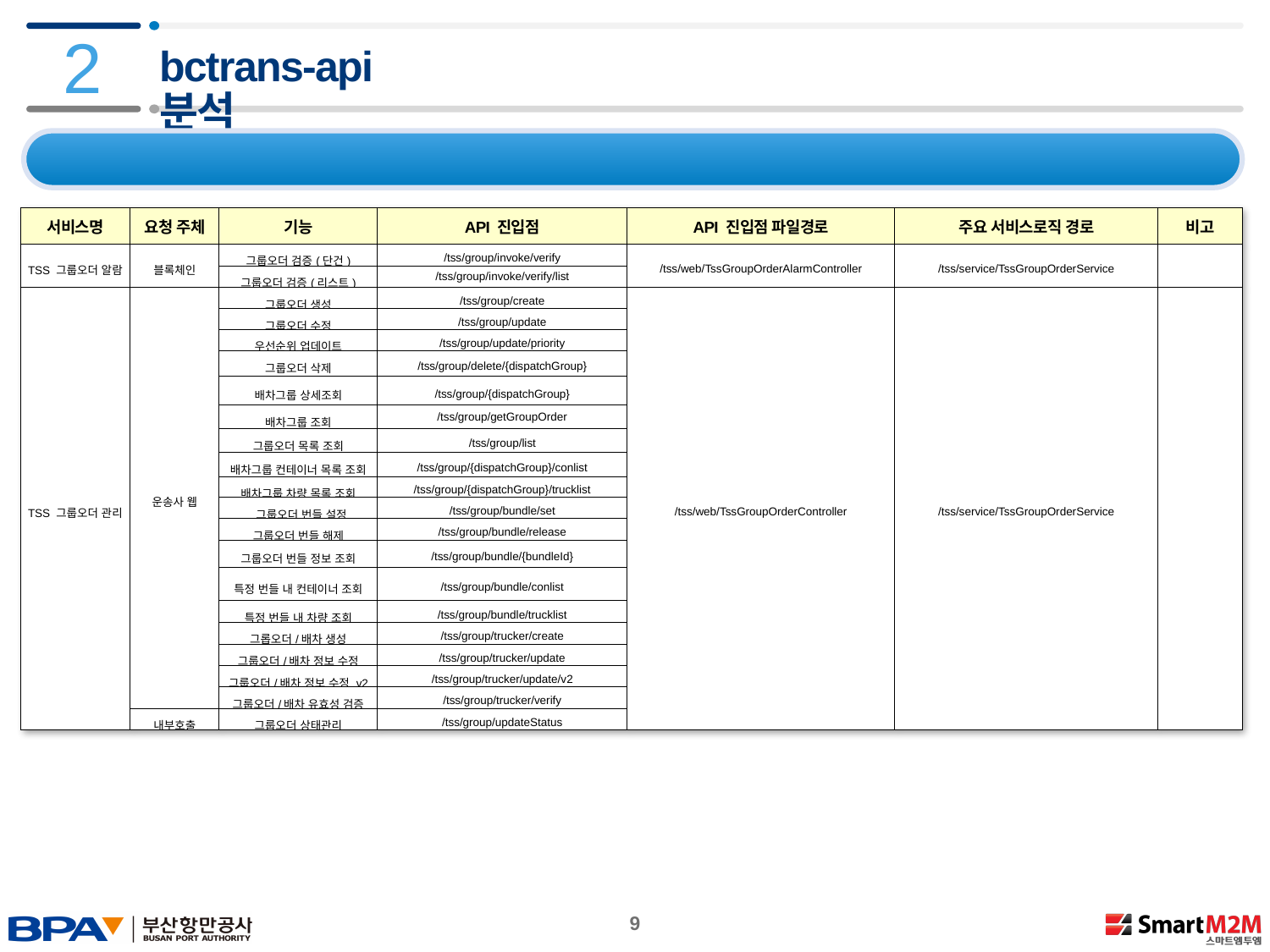

2
# bctrans-api 분석
2.1 bctrans 기능 요약 - TSS 그룹오더
| 서비스명 | 요청 주체 | 기능 | API 진입점 | API 진입점 파일경로 | 주요 서비스로직 경로 | 비고 |
| --- | --- | --- | --- | --- | --- | --- |
| TSS 그룹오더 알람 | 블록체인 | 그룹오더 검증(단건) | /tss/group/invoke/verify | /tss/web/TssGroupOrderAlarmController | /tss/service/TssGroupOrderService |  |
|  |  | 그룹오더 검증(리스트) | /tss/group/invoke/verify/list |  |  |  |
| TSS 그룹오더 관리 | 운송사 웹 | 그룹오더 생성 | /tss/group/create | /tss/web/TssGroupOrderController | /tss/service/TssGroupOrderService |  |
|  |  | 그룹오더 수정 | /tss/group/update |  |  |  |
|  |  | 우선순위 업데이트 | /tss/group/update/priority |  |  |  |
|  |  | 그룹오더 삭제 | /tss/group/delete/{dispatchGroup} |  |  |  |
|  |  | 배차그룹 상세조회 | /tss/group/{dispatchGroup} |  |  |  |
|  |  | 배차그룹 조회 | /tss/group/getGroupOrder |  |  |  |
|  |  | 그룹오더 목록 조회 | /tss/group/list |  |  |  |
|  |  | 배차그룹 컨테이너 목록 조회 | /tss/group/{dispatchGroup}/conlist |  |  |  |
|  |  | 배차그룹 차량 목록 조회 | /tss/group/{dispatchGroup}/trucklist |  |  |  |
|  |  | 그룹오더 번들 설정 | /tss/group/bundle/set |  |  |  |
|  |  | 그룹오더 번들 해제 | /tss/group/bundle/release |  |  |  |
|  |  | 그룹오더 번들 정보 조회 | /tss/group/bundle/{bundleId} |  |  |  |
|  |  | 특정 번들 내 컨테이너 조회 | /tss/group/bundle/conlist |  |  |  |
|  |  | 특정 번들 내 차량 조회 | /tss/group/bundle/trucklist |  |  |  |
|  |  | 그롭오더/배차 생성 | /tss/group/trucker/create |  |  |  |
|  |  | 그룹오더/배차 정보 수정 | /tss/group/trucker/update |  |  |  |
|  |  | 그룹오더/배차 정보 수정 v2 | /tss/group/trucker/update/v2 |  |  |  |
|  |  | 그룹오더/배차 유효성 검증 | /tss/group/trucker/verify |  |  |  |
|  | 내부호출 | 그룹오더 상태관리 | /tss/group/updateStatus |  |  |  |
  9